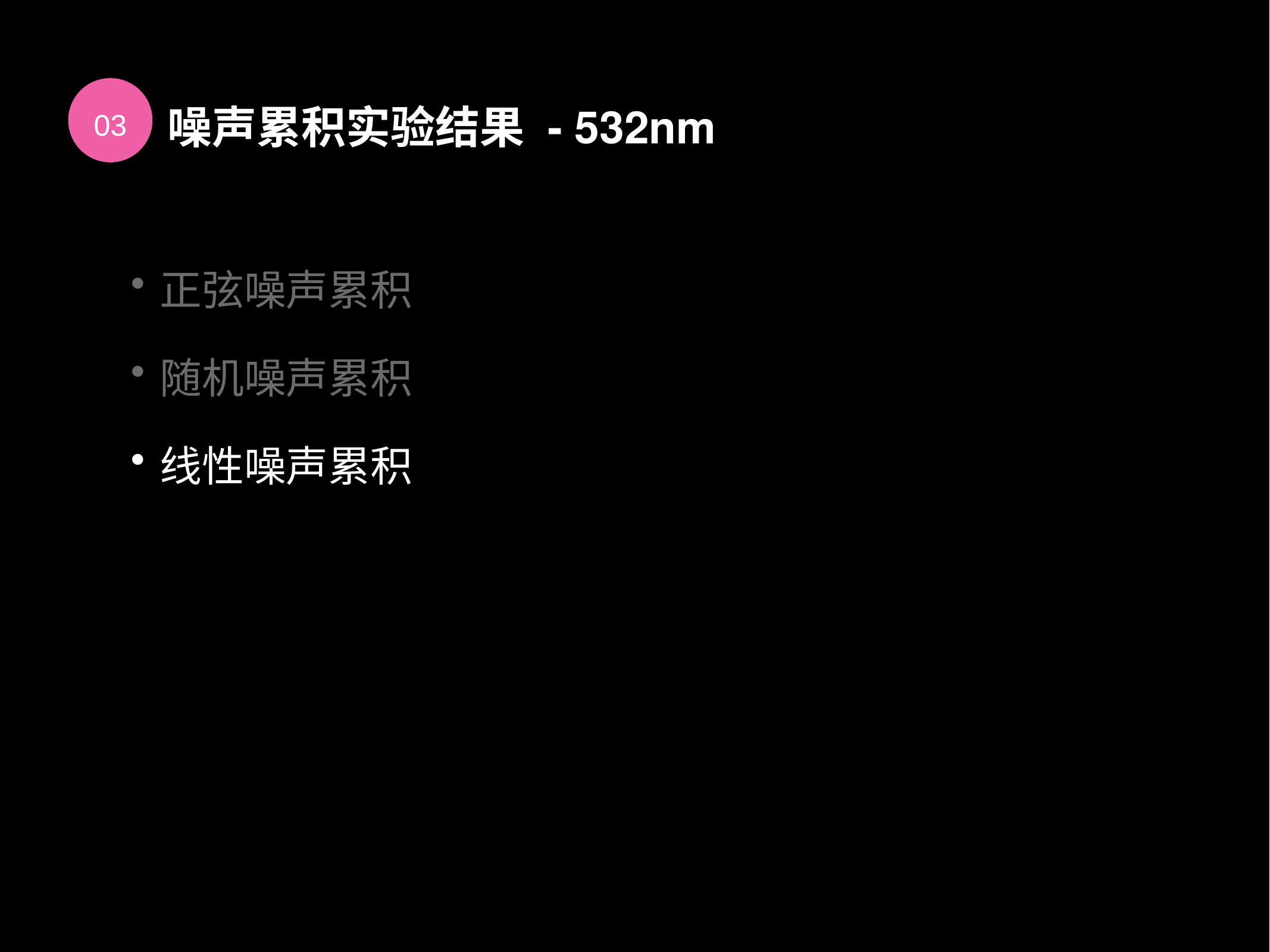

03
噪声累积实验结果 - 532nm
正弦噪声累积
随机噪声累积
线性噪声累积